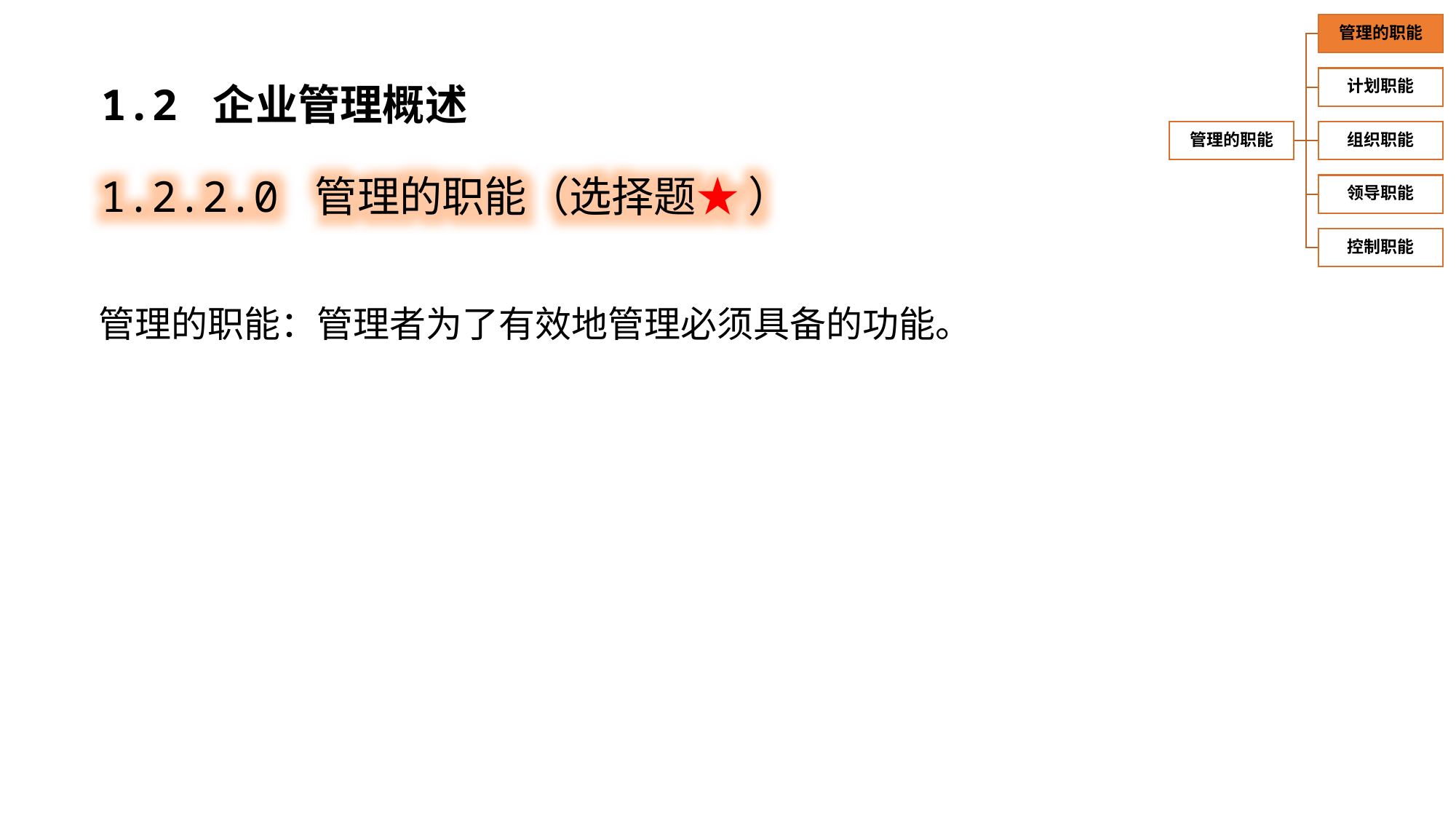

管理的职能
管理的职能
计划职能
组织职能
领导职能
控制职能
1.2 企业管理概述
1.2.2.0 管理的职能（选择题★ ）
管理的职能：管理者为了有效地管理必须具备的功能。